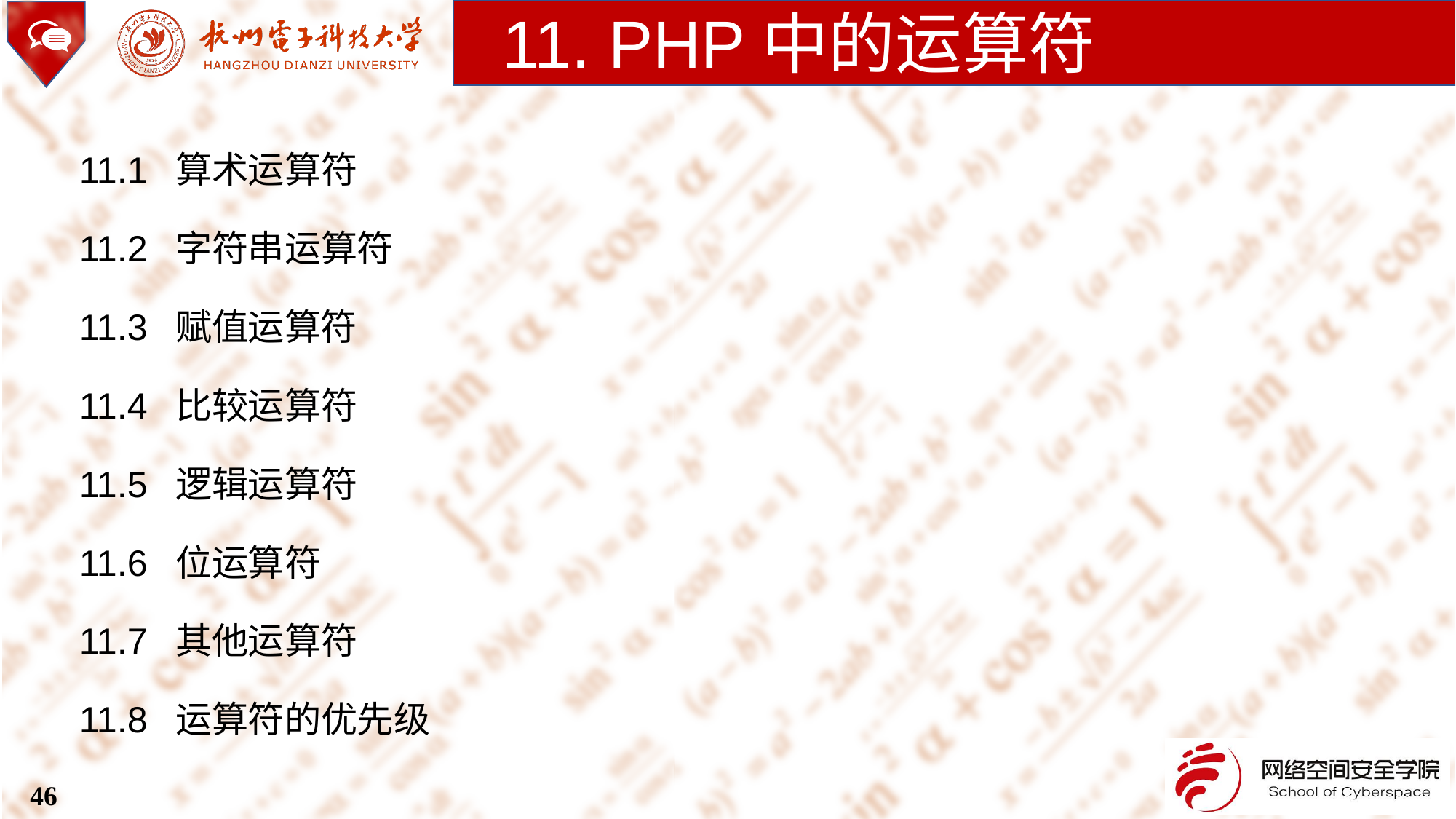

11. PHP中的运算符
11.1  算术运算符
11.2  字符串运算符
11.3  赋值运算符
11.4  比较运算符
11.5  逻辑运算符
11.6  位运算符
11.7  其他运算符
11.8  运算符的优先级
46